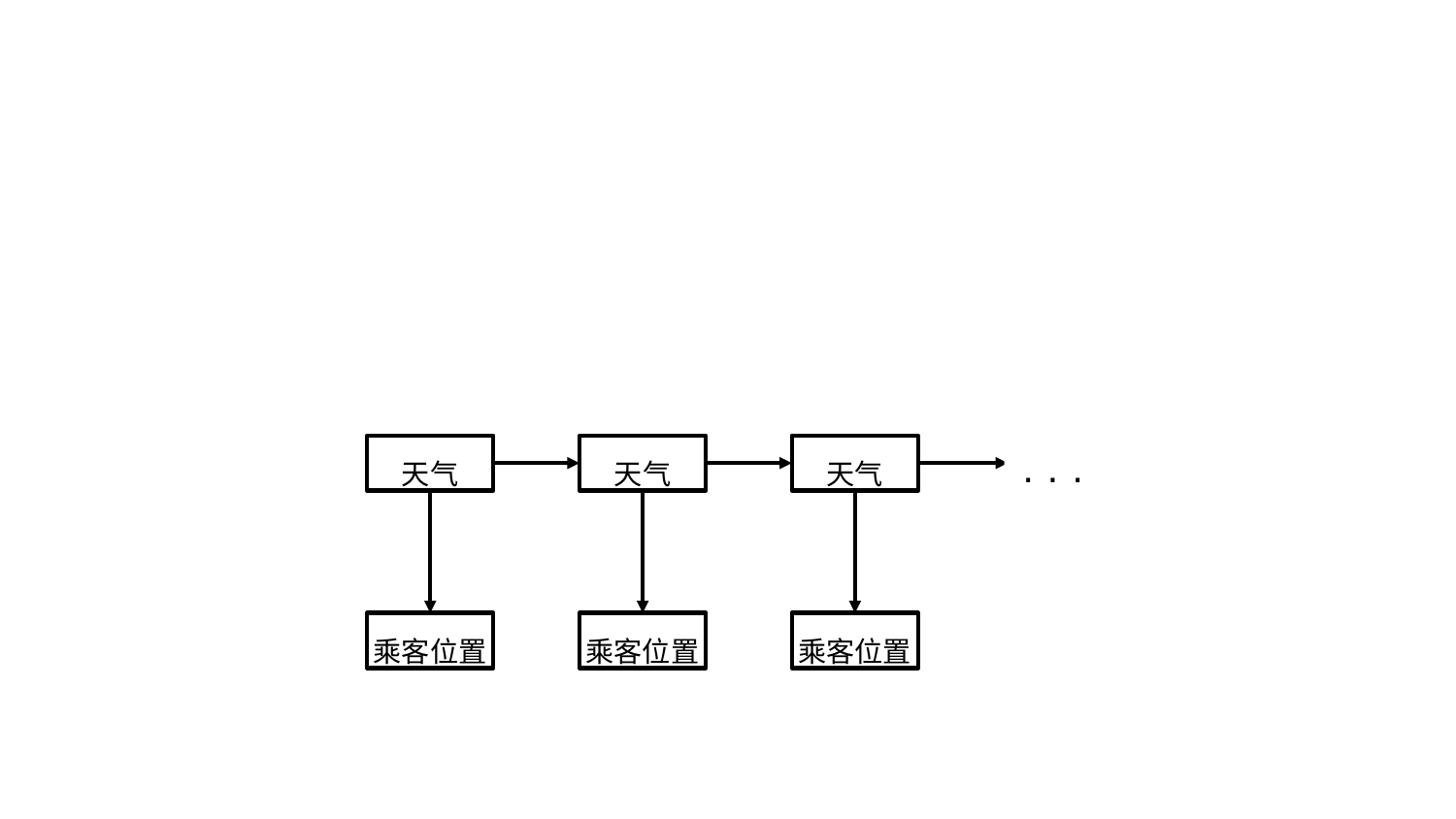

· · ·
天气
天气
天气
乘客位置
乘客位置
乘客位置